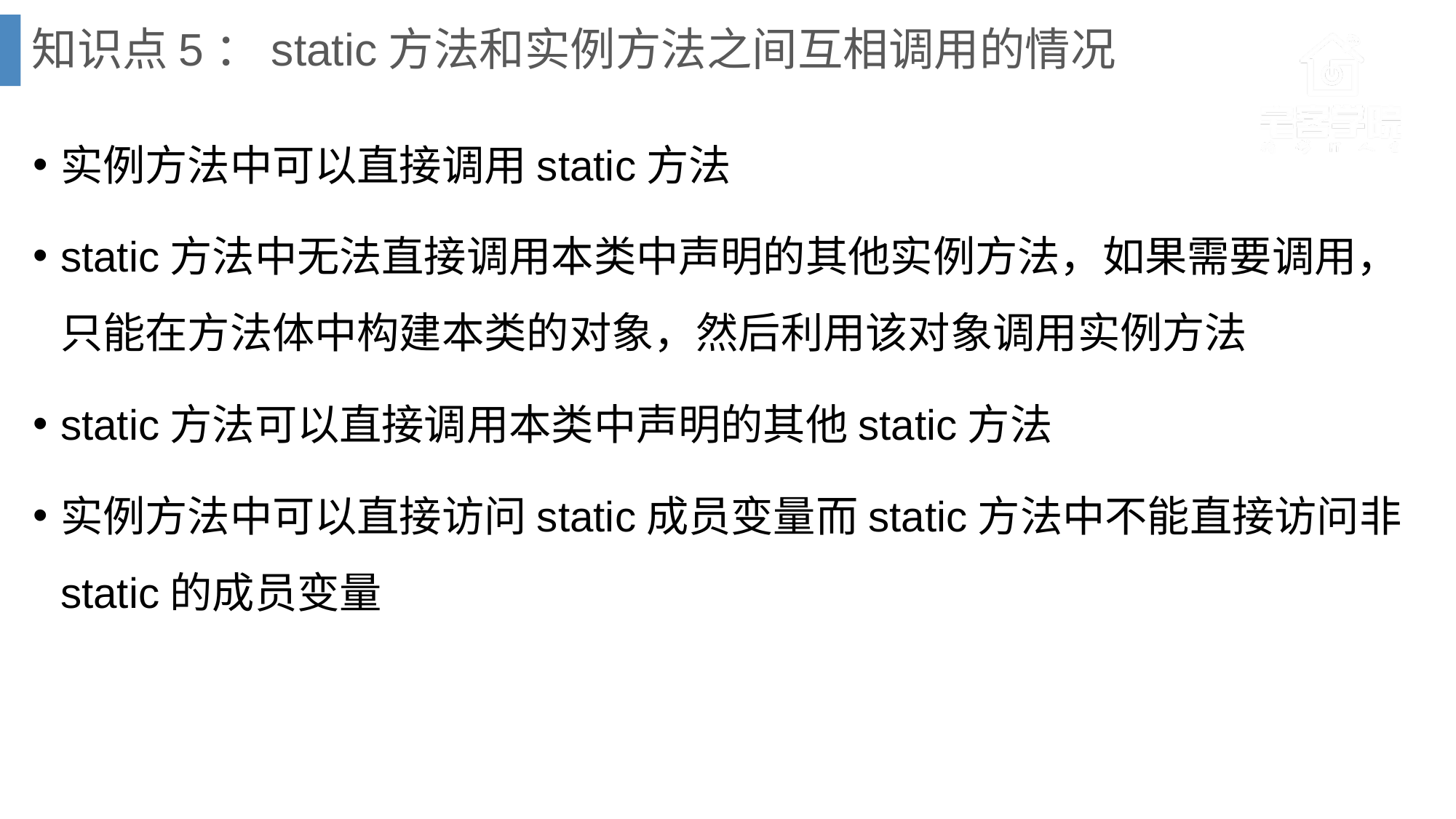

# 知识点5：static方法和实例方法之间互相调用的情况
实例方法中可以直接调用static方法
static方法中无法直接调用本类中声明的其他实例方法，如果需要调用，只能在方法体中构建本类的对象，然后利用该对象调用实例方法
static方法可以直接调用本类中声明的其他static方法
实例方法中可以直接访问static成员变量而static方法中不能直接访问非static的成员变量